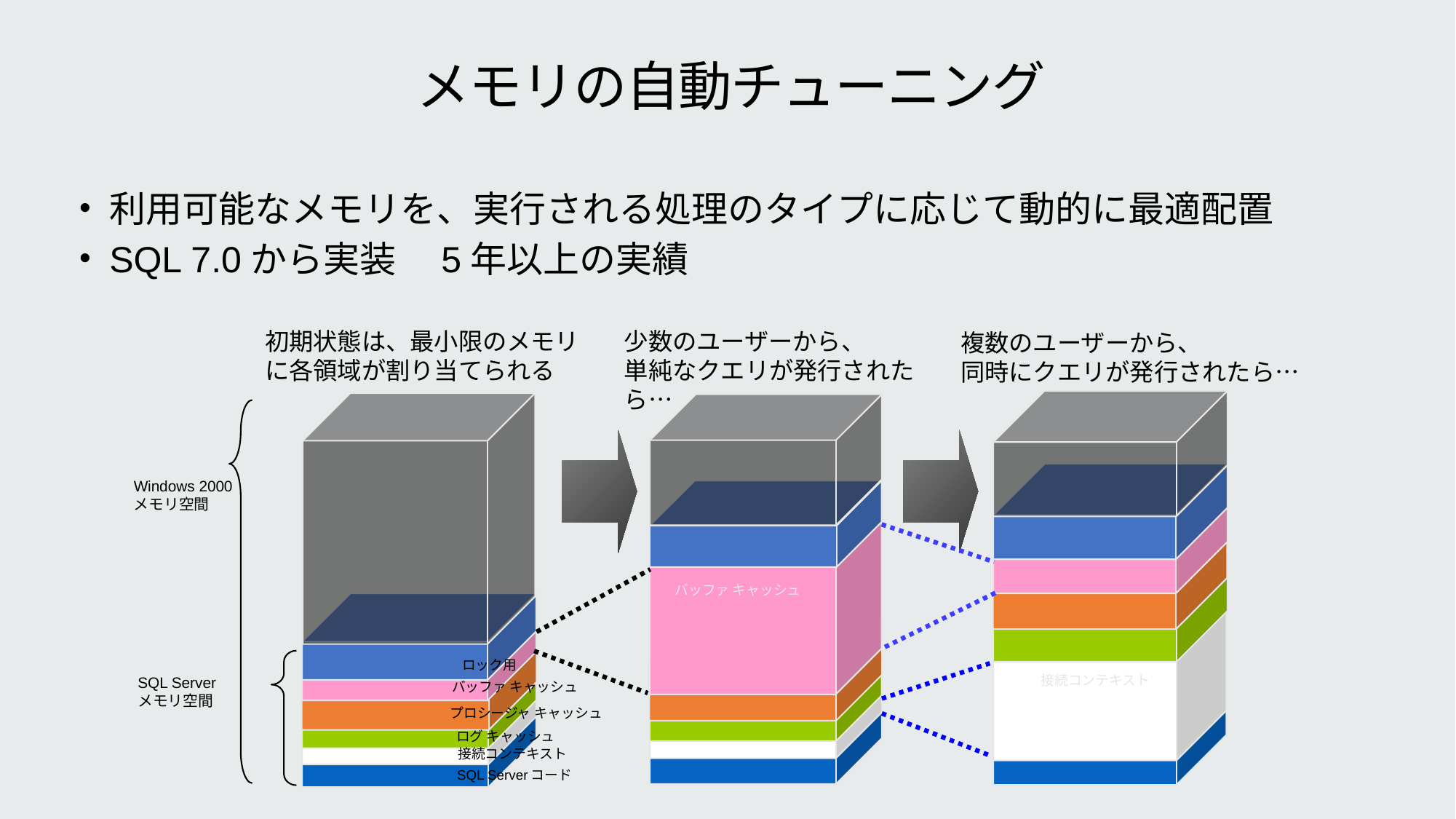

# メモリの自動チューニング
利用可能なメモリを、実行される処理のタイプに応じて動的に最適配置
SQL 7.0から実装　5年以上の実績
初期状態は、最小限のメモリ
に各領域が割り当てられる
少数のユーザーから、
単純なクエリが発行されたら…
複数のユーザーから、
同時にクエリが発行されたら…

Windows 2000
メモリ空間

バッファ キャッシュ

ロック用

接続コンテキスト
SQL Server
メモリ空間

バッファ キャッシュ

プロシージャ キャッシュ

ログ キャッシュ
接続コンテキスト
SQL Serverコード